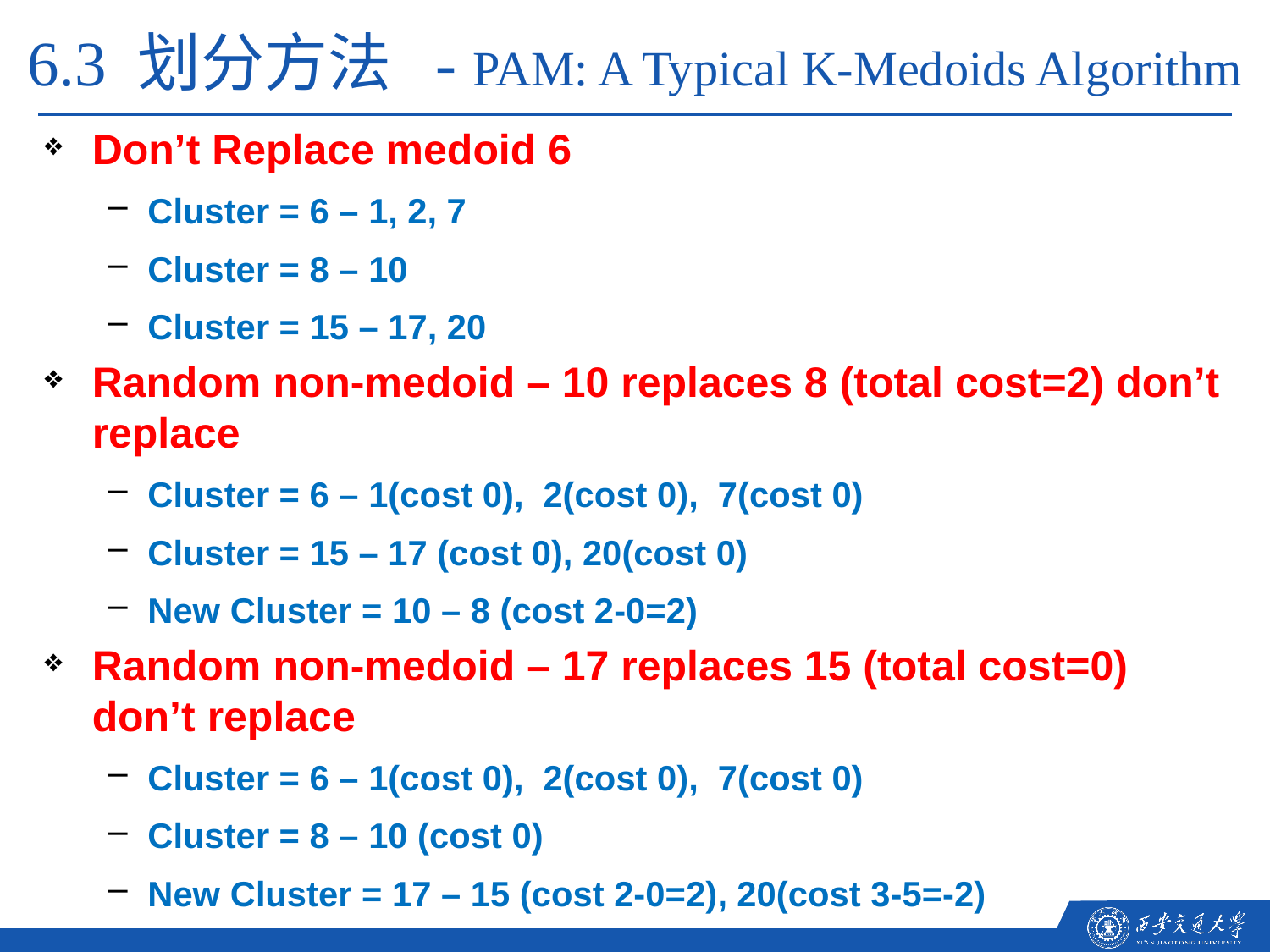

6.3 划分方法  - PAM: A Typical K-Medoids Algorithm
Don’t Replace medoid 6
Cluster = 6 – 1, 2, 7
Cluster = 8 – 10
Cluster = 15 – 17, 20
Random non-medoid – 10 replaces 8 (total cost=2) don’t replace
Cluster = 6 – 1(cost 0),  2(cost 0),  7(cost 0)
Cluster = 15 – 17 (cost 0), 20(cost 0)
New Cluster = 10 – 8 (cost 2-0=2)
Random non-medoid – 17 replaces 15 (total cost=0) don’t replace
Cluster = 6 – 1(cost 0),  2(cost 0),  7(cost 0)
Cluster = 8 – 10 (cost 0)
New Cluster = 17 – 15 (cost 2-0=2), 20(cost 3-5=-2)